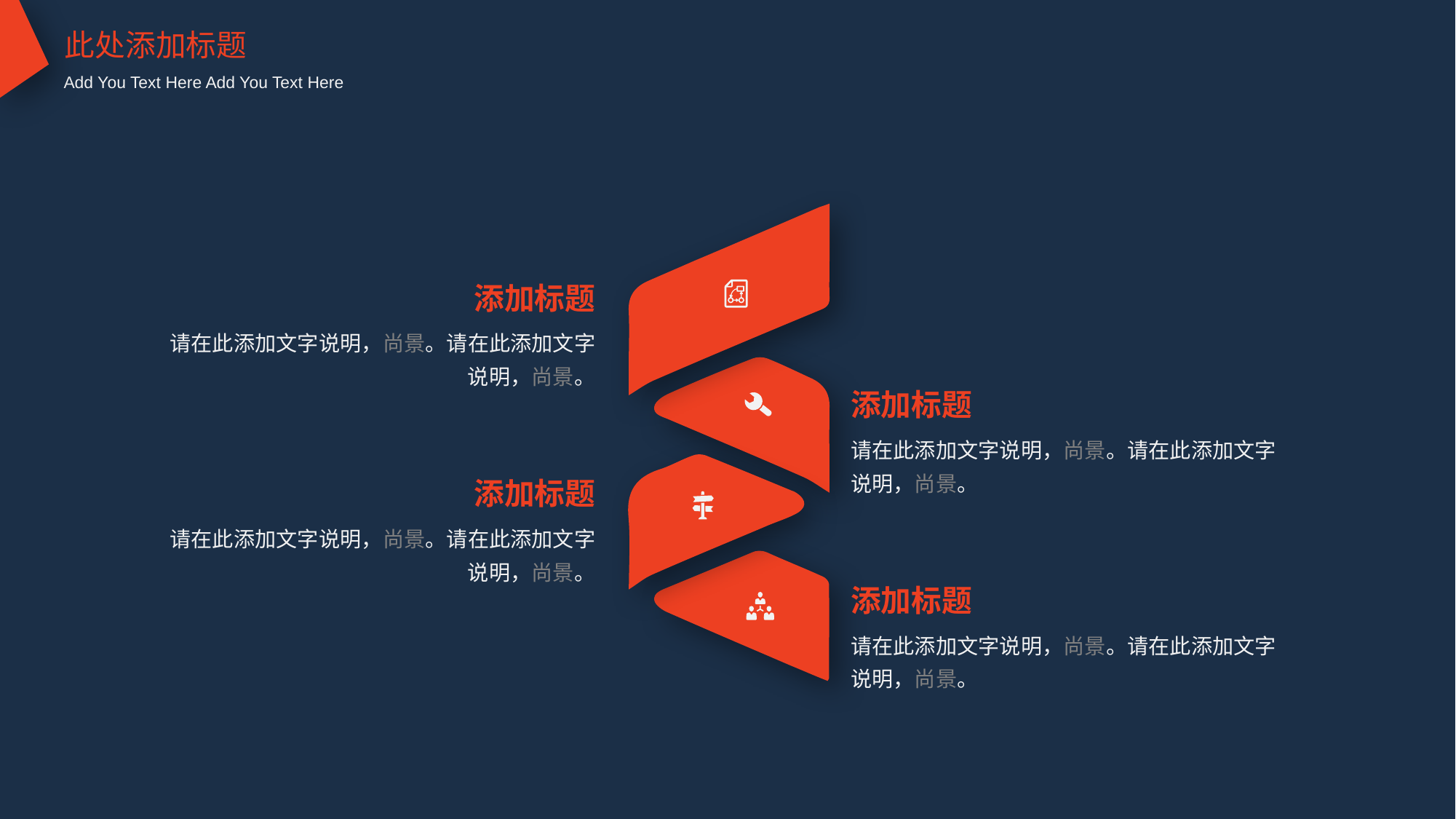

此处添加标题
Add You Text Here Add You Text Here

添加标题

请在此添加文字说明，尚景。请在此添加文字说明，尚景。

添加标题

请在此添加文字说明，尚景。请在此添加文字说明，尚景。

添加标题

请在此添加文字说明，尚景。请在此添加文字说明，尚景。

添加标题

请在此添加文字说明，尚景。请在此添加文字说明，尚景。